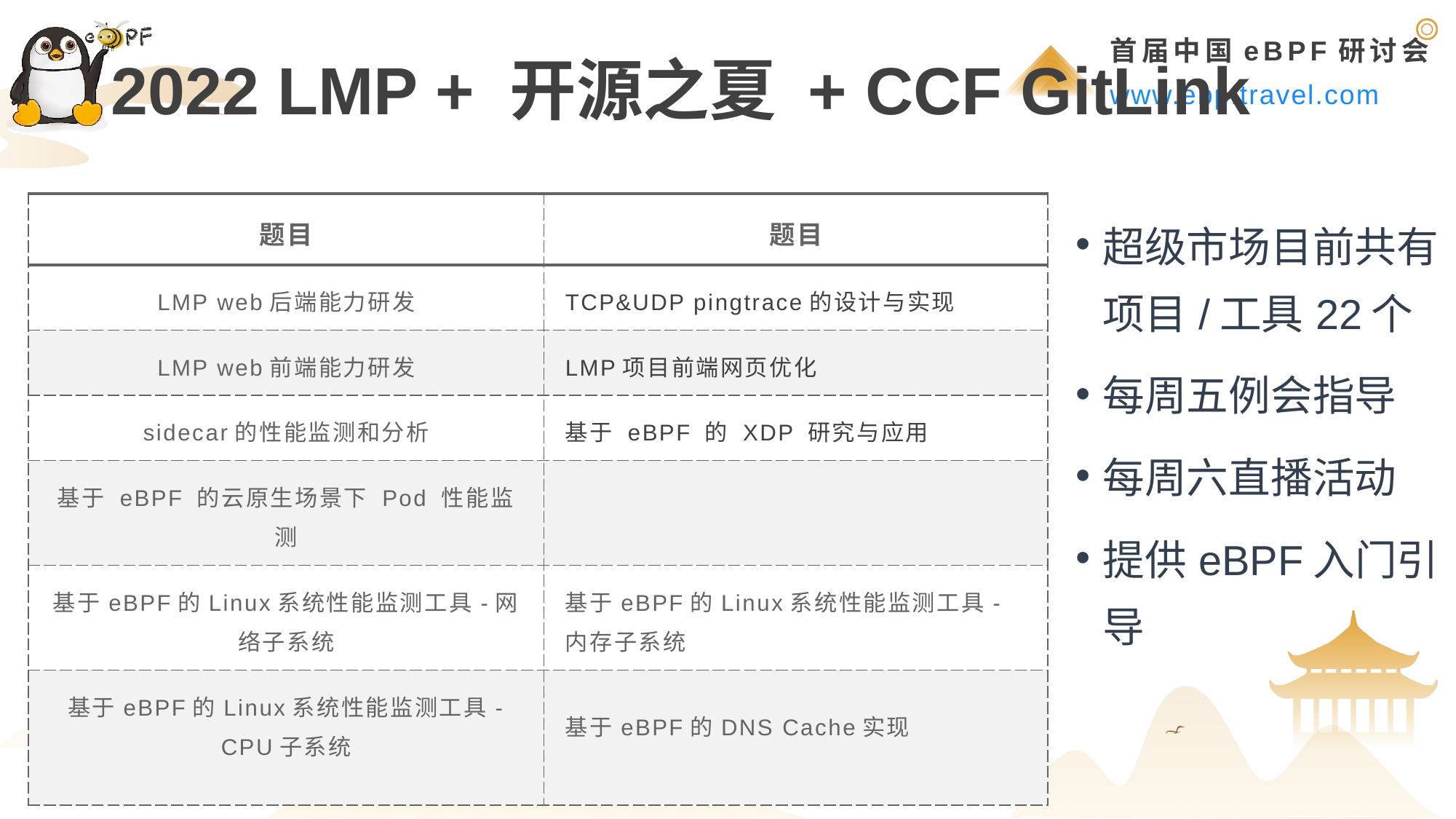

# 2022 LMP + 开源之夏 + CCF GitLink
| 题目 | 题目 |
| --- | --- |
| LMP web后端能力研发 | TCP&UDP pingtrace的设计与实现 |
| LMP web前端能力研发 | LMP项目前端网页优化 |
| sidecar的性能监测和分析 | 基于 eBPF 的 XDP 研究与应用 |
| 基于 eBPF 的云原生场景下 Pod 性能监测 |  |
| 基于eBPF的Linux系统性能监测工具-网络子系统 | 基于eBPF的Linux系统性能监测工具-内存子系统 |
| 基于eBPF的Linux系统性能监测工具-CPU子系统 | 基于eBPF的DNS Cache实现 |
超级市场目前共有项目/工具22个
每周五例会指导
每周六直播活动
提供eBPF入门引导